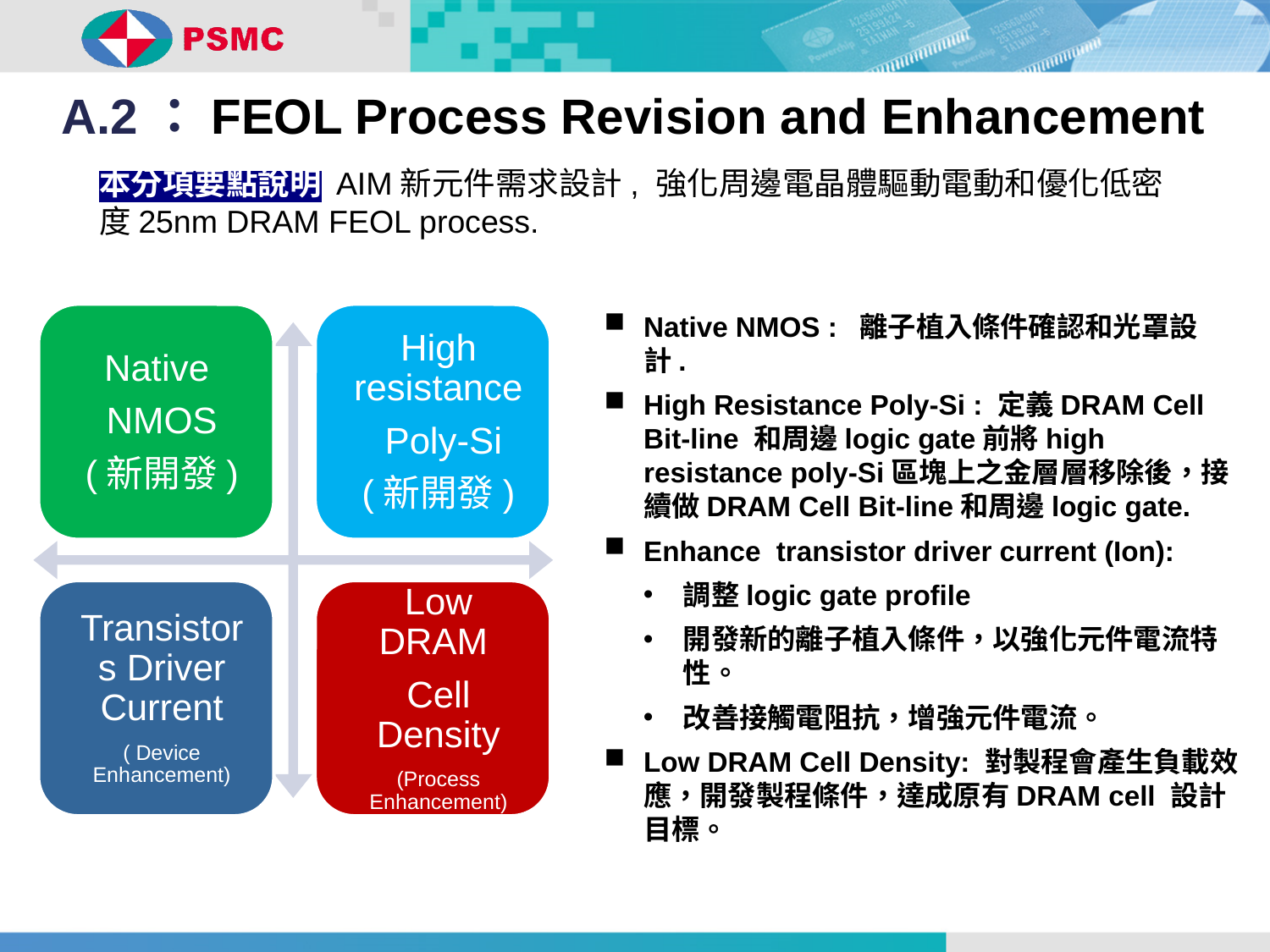

A.2：FEOL Process Revision and Enhancement
本分項要點說明 AIM新元件需求設計, 強化周邊電晶體驅動電動和優化低密度25nm DRAM FEOL process.
Native
NMOS
(新開發)
High resistance
 Poly-Si
(新開發)
Transistors Driver Current
( Device Enhancement)
Low DRAM
Cell Density
(Process Enhancement)
Native NMOS :  離子植入條件確認和光罩設計.
High Resistance Poly-Si : 定義DRAM Cell Bit-line 和周邊logic gate前將high resistance poly-Si區塊上之金層層移除後，接續做DRAM Cell Bit-line和周邊logic gate.
Enhance  transistor driver current (Ion):
調整logic gate profile
開發新的離子植入條件，以強化元件電流特性。
改善接觸電阻抗，增強元件電流。
Low DRAM Cell Density: 對製程會產生負載效應，開發製程條件，達成原有DRAM cell 設計目標。